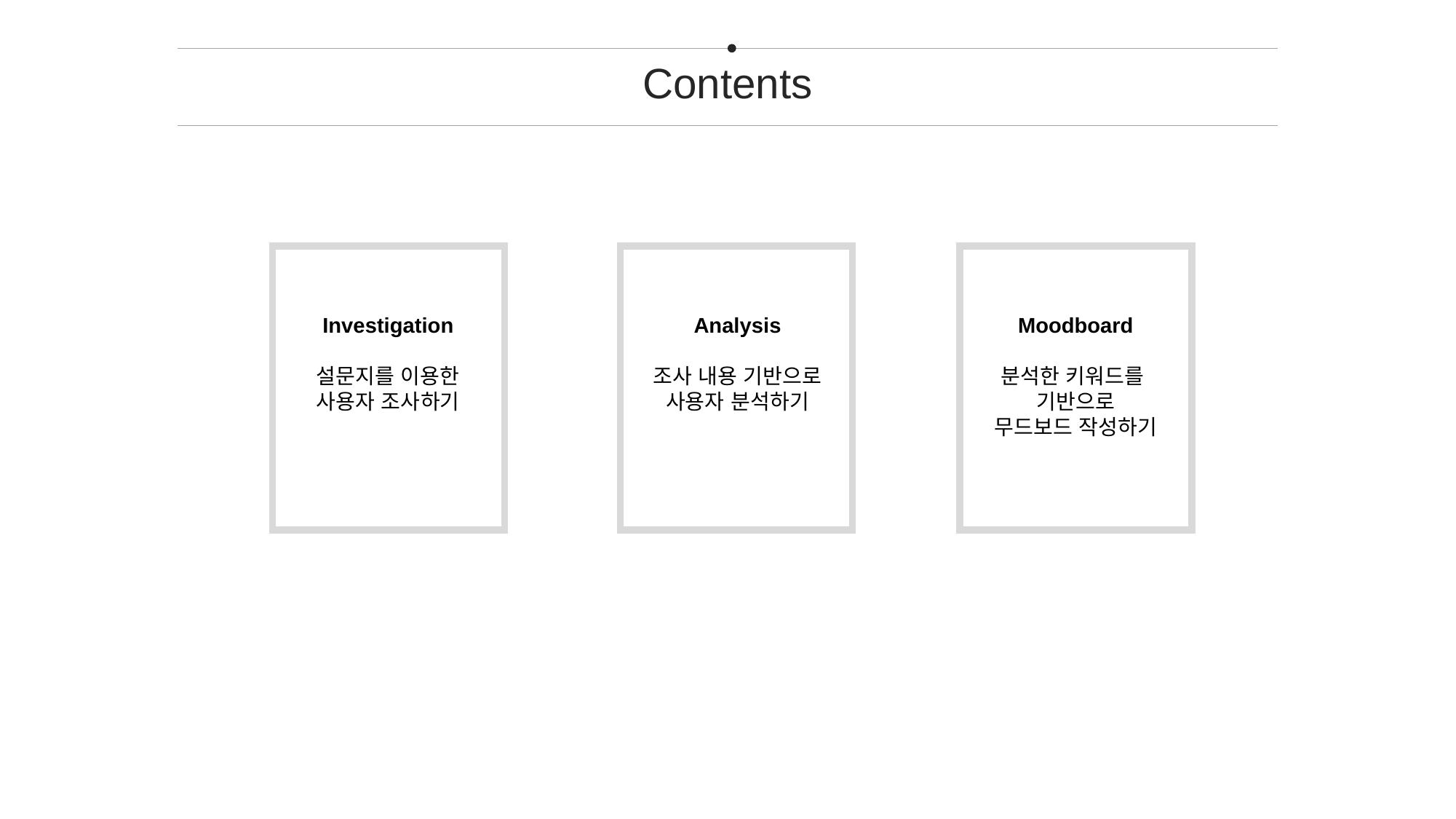

Contents

Analysis

조사 내용 기반으로
사용자 분석하기
Moodboard

분석한 키워드를
기반으로
무드보드 작성하기
Investigation

설문지를 이용한
사용자 조사하기